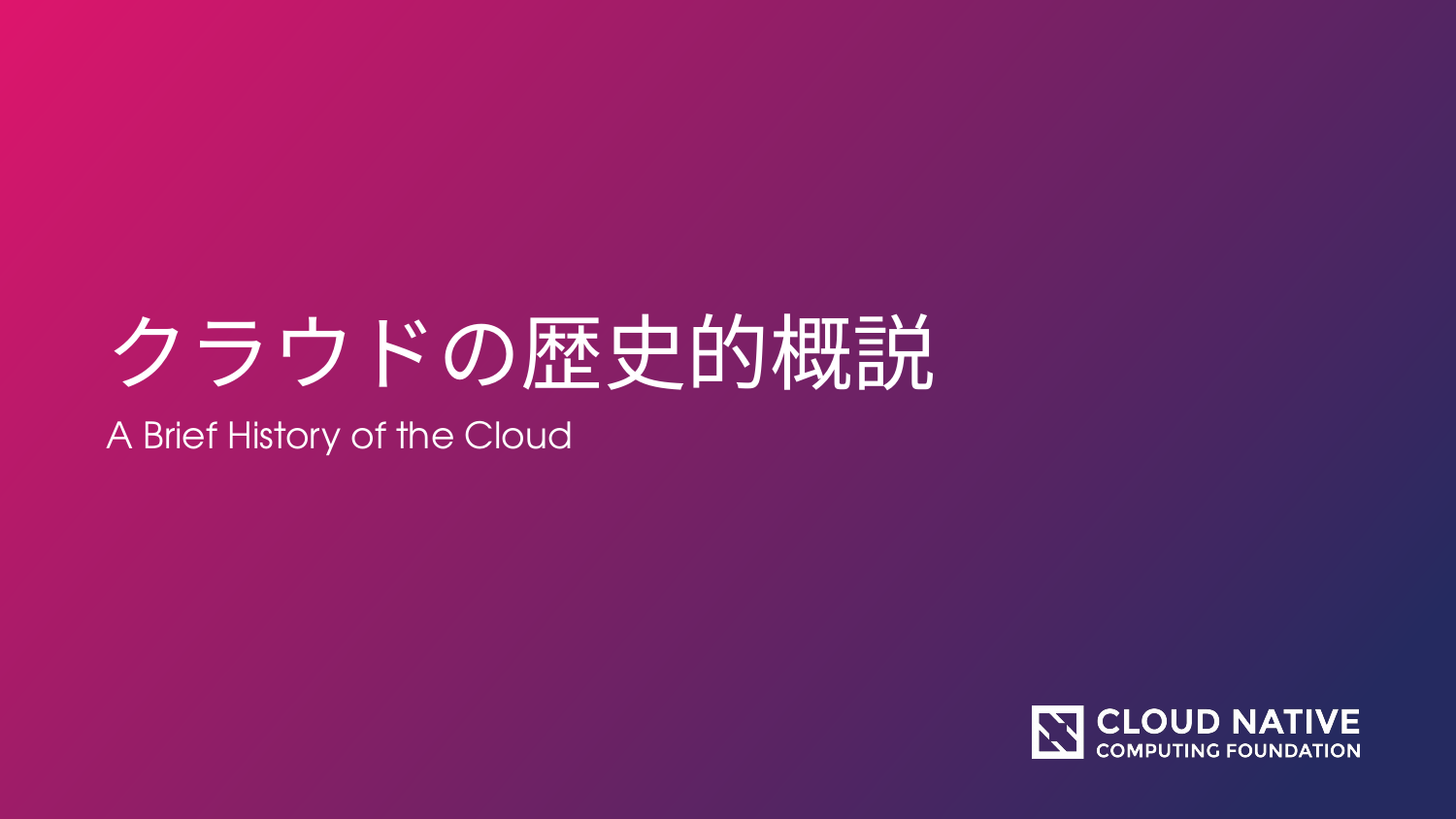

クラウドの歴史的概説
A Brief History of the Cloud